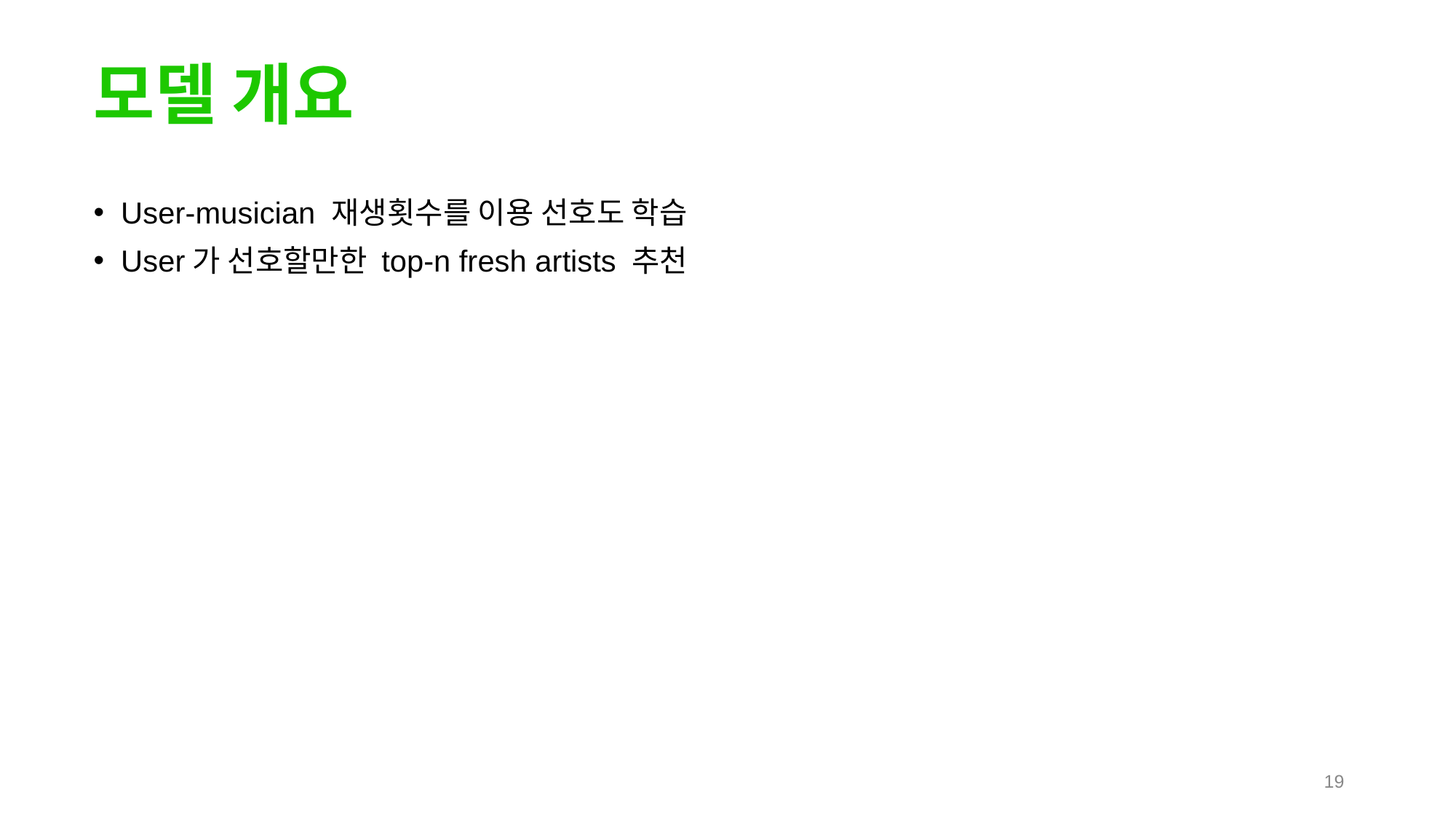

# 모델 개요
User-musician 재생횟수를 이용 선호도 학습
User가 선호할만한 top-n fresh artists 추천
19